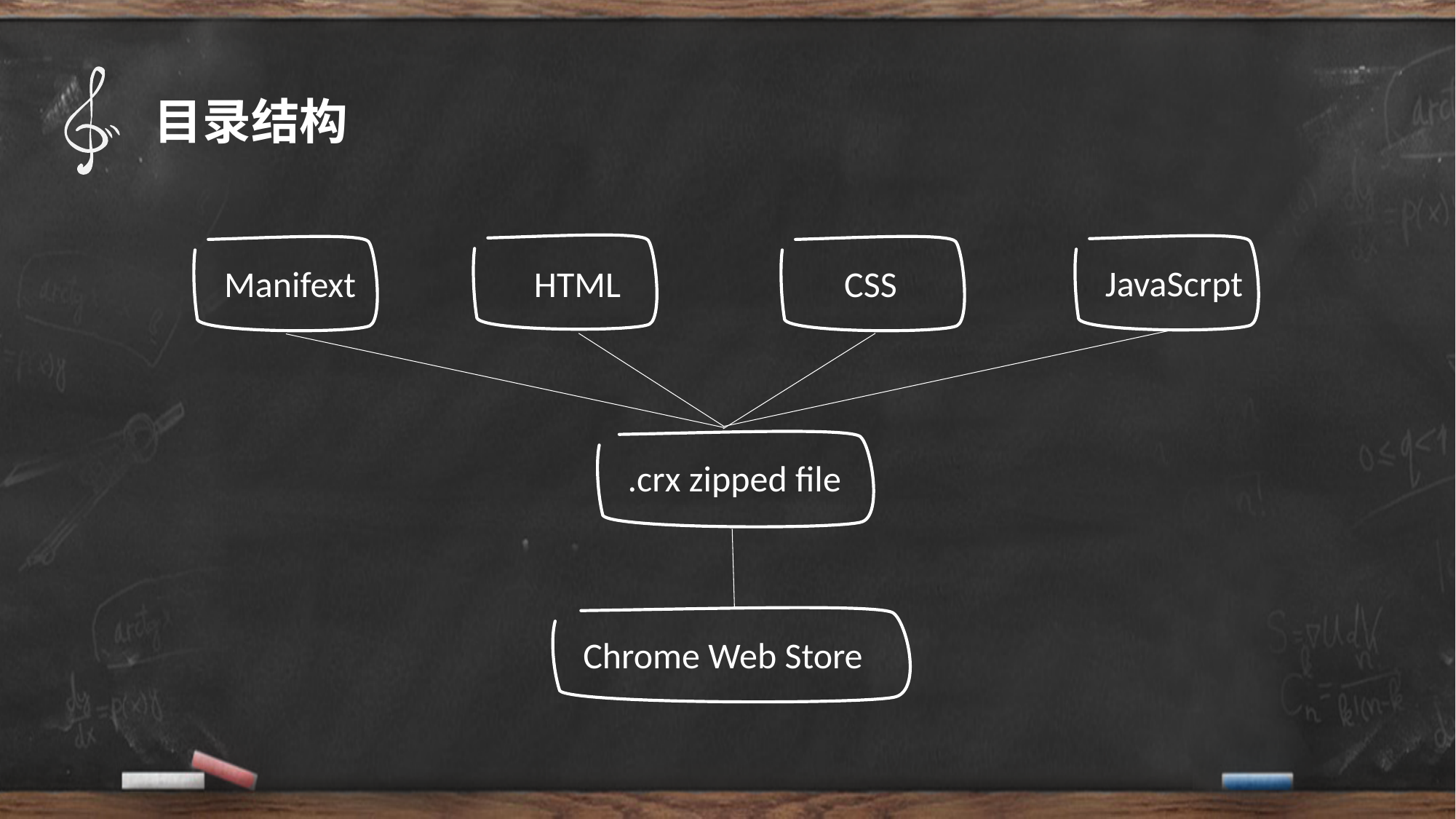

目录结构

JavaScrpt
Manifext
   HTML
    CSS

.crx zipped file

Chrome Web Store